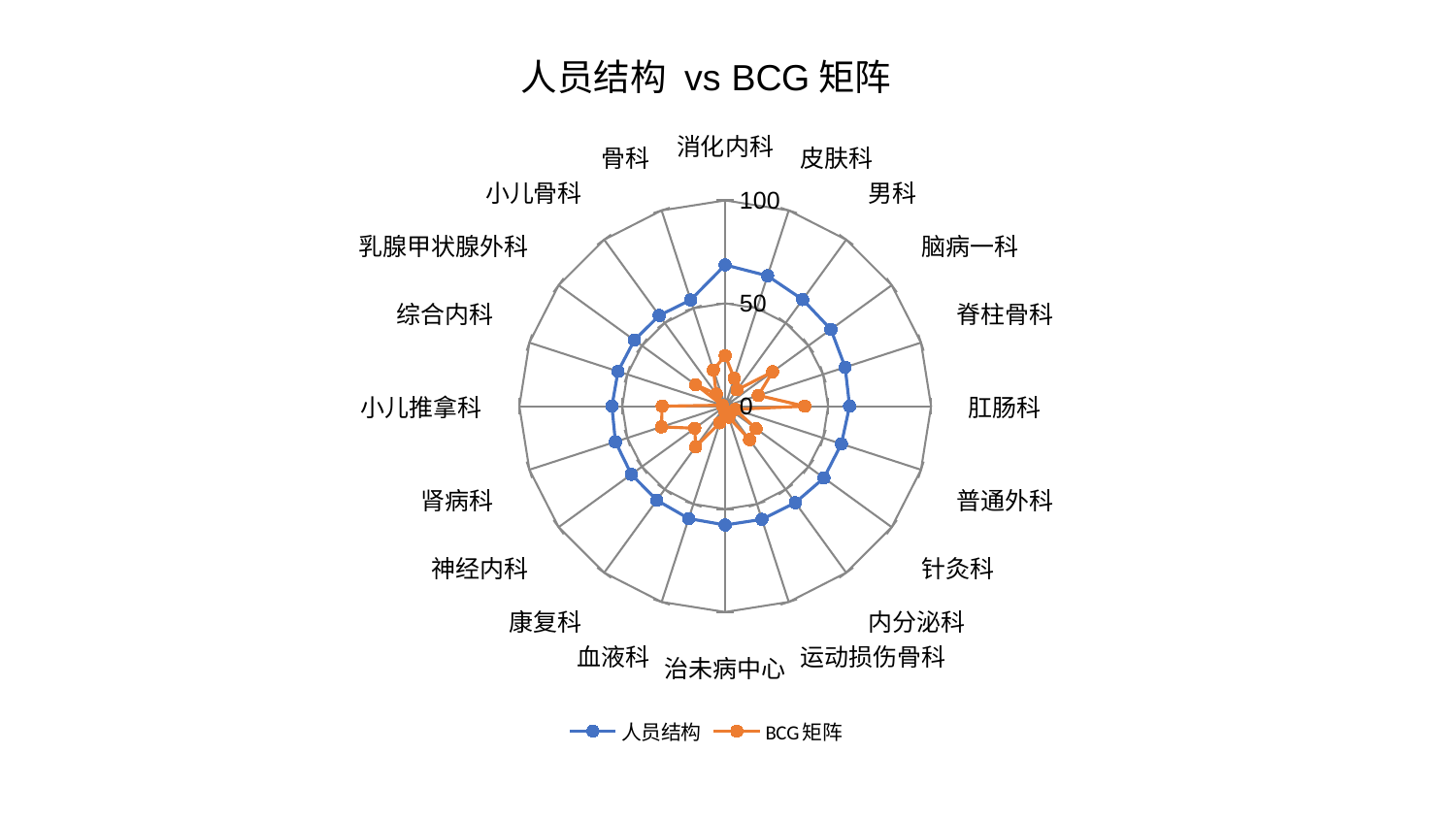

### Chart: 人员结构 vs BCG矩阵

| Category | 人员结构 | BCG矩阵 |
|---|---|---|
| 消化内科 | 68.63838259894084 | 24.60780420756413 |
| 皮肤科 | 66.62191769482877 | 14.25799468170033 |
| 男科 | 64.03922020430242 | 9.80956951357878 |
| 脑病一科 | 63.486666269036334 | 28.49897274826759 |
| 脊柱骨科 | 61.279858845294505 | 16.930135975062576 |
| 肛肠科 | 60.42041277939893 | 38.64343002931746 |
| 普通外科 | 59.35139221445046 | 5.038472483986331 |
| 针灸科 | 59.32175679087966 | 18.56465098984758 |
| 内分泌科 | 57.953922704323055 | 20.121784313871938 |
| 运动损伤骨科 | 57.81297047182589 | 5.628532502271572 |
| 治未病中心 | 57.738007280015765 | 3.187602862172445 |
| 血液科 | 57.41673928678072 | 8.522937293781023 |
| 康复科 | 56.49607606399567 | 24.401871592471682 |
| 神经内科 | 56.33852874551909 | 18.279398146000975 |
| 肾病科 | 56.07806069764227 | 32.577409515083225 |
| 小儿推拿科 | 55.03865921024104 | 30.635601425269936 |
| 综合内科 | 54.75611688059801 | 1.4749936749478225 |
| 乳腺甲状腺外科 | 54.55712385580873 | 17.743776655261378 |
| 小儿骨科 | 54.50489351362681 | 7.355984485221768 |
| 骨科 | 54.2819169228783 | 18.524843647644023 |
29